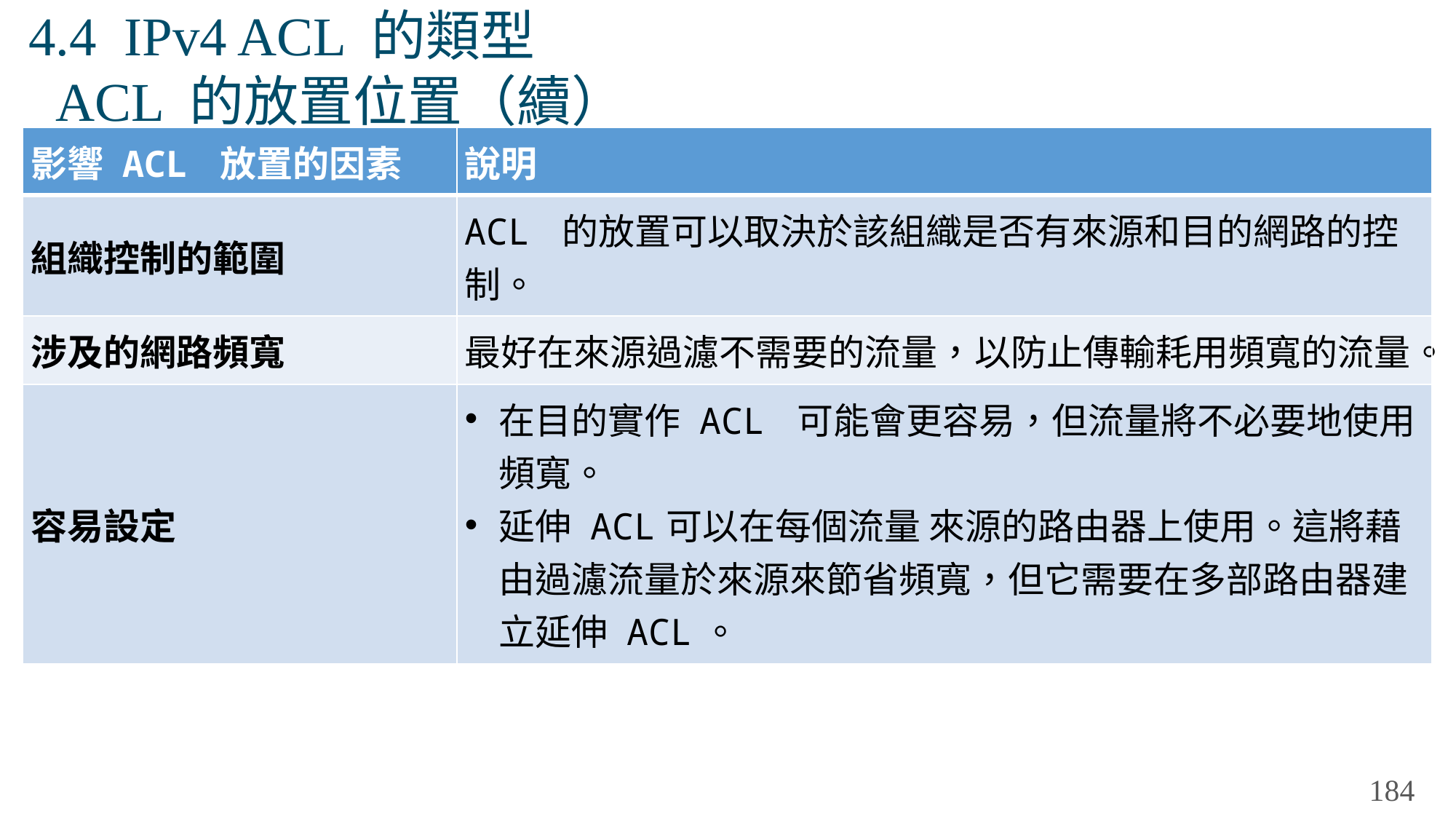

# 4.4  IPv4 ACL 的類型 ACL 的放置位置（續）
| 影響 ACL 放置的因素 | 說明 |
| --- | --- |
| 組織控制的範圍 | ACL 的放置可以取決於該組織是否有來源和目的網路的控制。 |
| 涉及的網路頻寬 | 最好在來源過濾不需要的流量，以防止傳輸耗用頻寬的流量。 |
| 容易設定 | 在目的實作 ACL 可能會更容易，但流量將不必要地使用頻寬。 延伸 ACL可以在每個流量 來源的路由器上使用。這將藉由過濾流量於來源來節省頻寬，但它需要在多部路由器建立延伸 ACL。 |
184